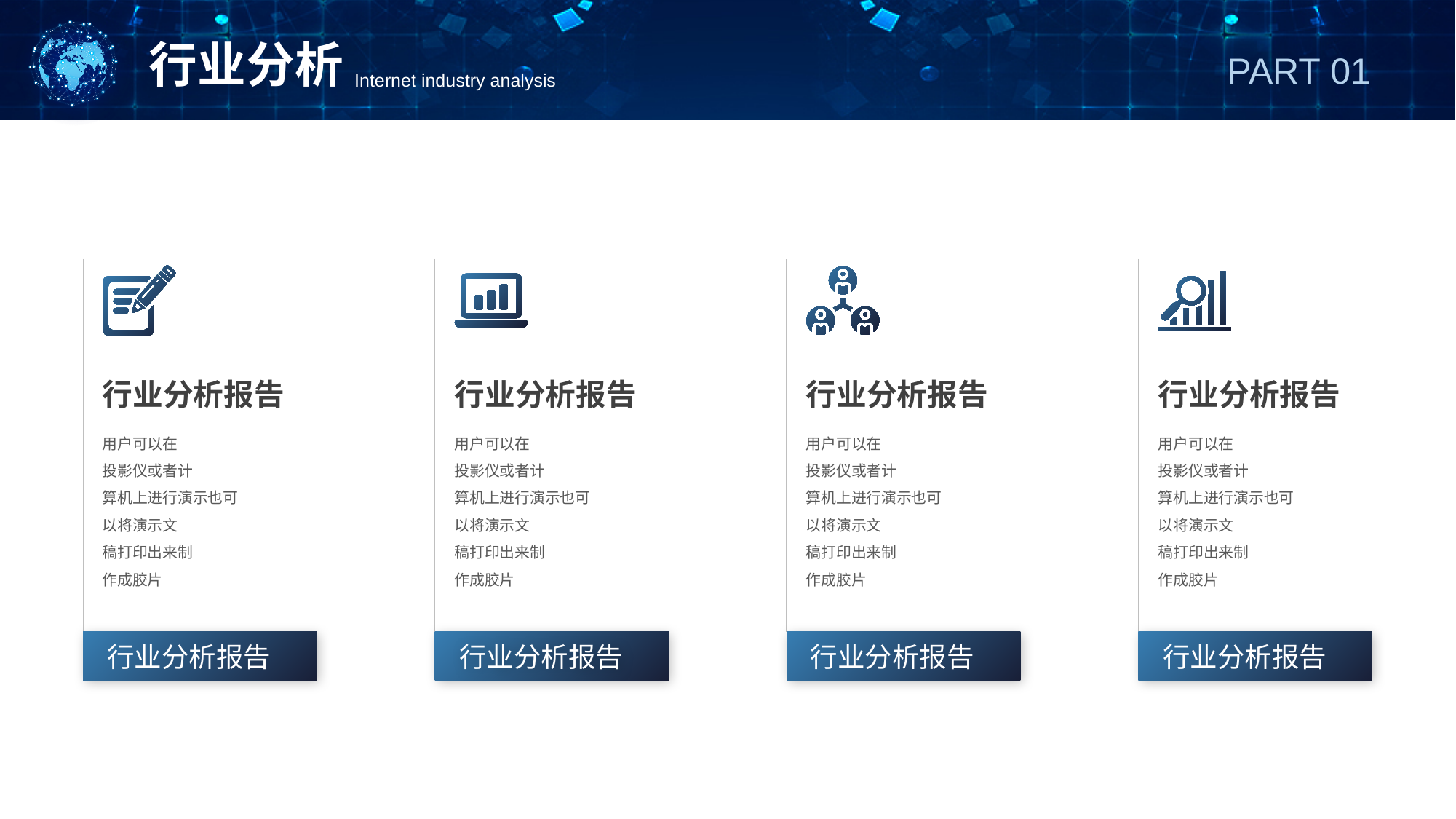

行业分析
Internet industry analysis
PART 01

行业分析报告
用户可以在
投影仪或者计
算机上进行演示也可
以将演示文
稿打印出来制
作成胶片
行业分析报告

行业分析报告
用户可以在
投影仪或者计
算机上进行演示也可
以将演示文
稿打印出来制
作成胶片
行业分析报告

行业分析报告
用户可以在
投影仪或者计
算机上进行演示也可
以将演示文
稿打印出来制
作成胶片
行业分析报告

行业分析报告
用户可以在
投影仪或者计
算机上进行演示也可
以将演示文
稿打印出来制
作成胶片
行业分析报告